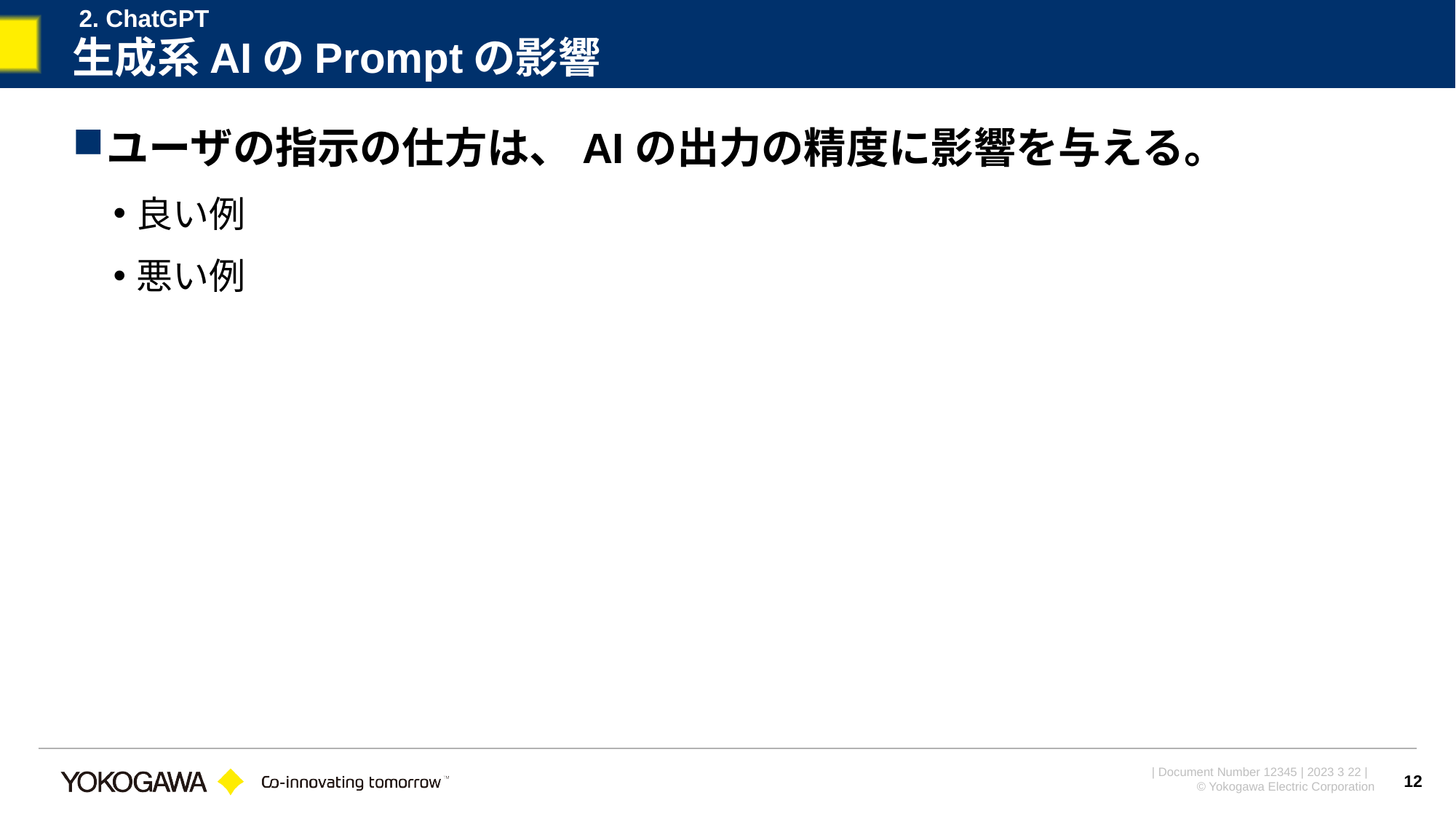

2. ChatGPT
# 生成系AIのPromptの影響
ユーザの指示の仕方は、AIの出力の精度に影響を与える。
良い例
悪い例
12